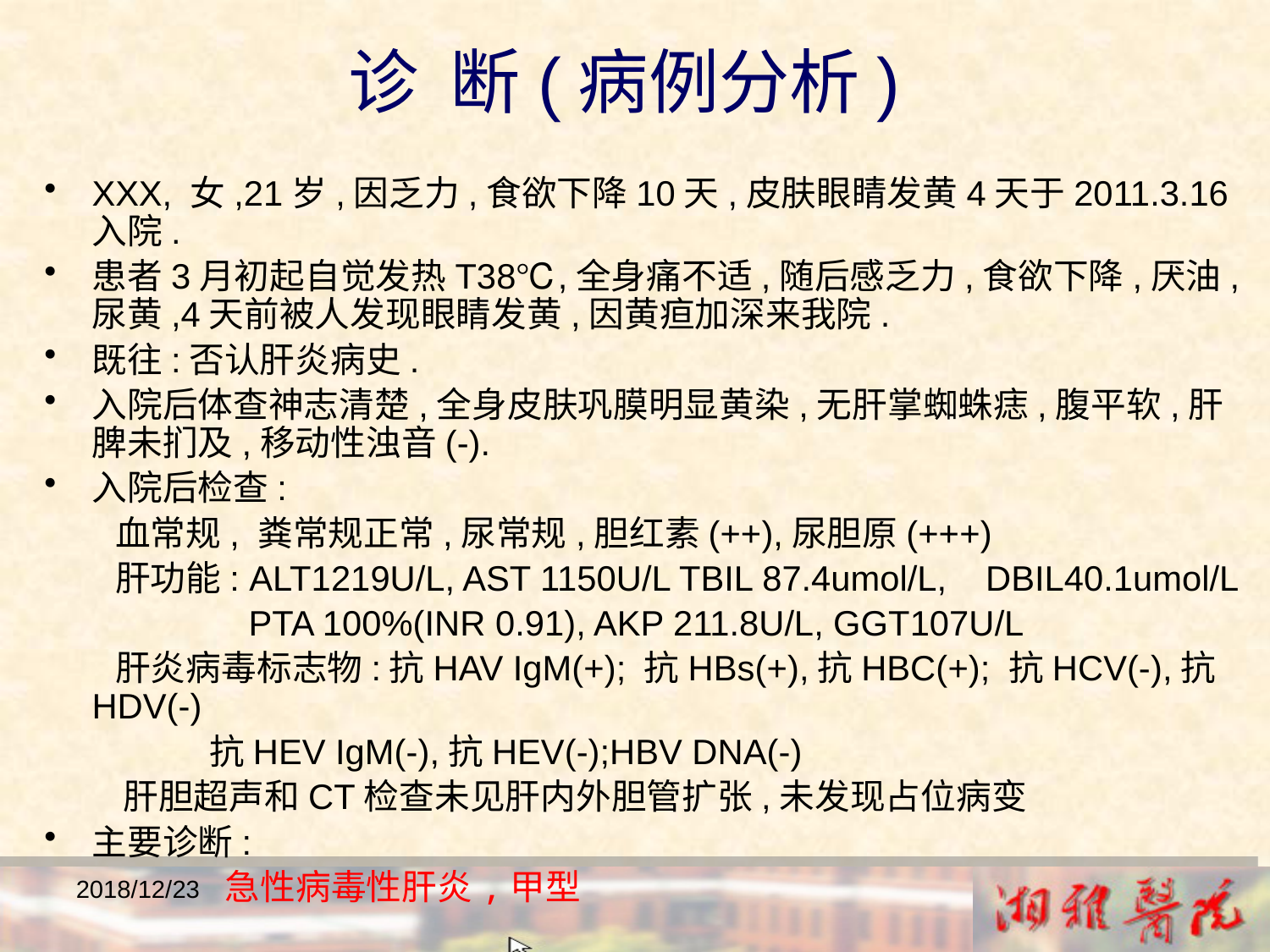

诊  断(病例分析)
XXX, 女,21岁,因乏力,食欲下降10天,皮肤眼睛发黄4天于2011.3.16入院.
患者3月初起自觉发热T38℃,全身痛不适,随后感乏力,食欲下降,厌油,尿黄,4天前被人发现眼睛发黄,因黄疸加深来我院.
既往:否认肝炎病史.
入院后体查神志清楚,全身皮肤巩膜明显黄染,无肝掌蜘蛛痣,腹平软,肝脾未扪及,移动性浊音(-).
入院后检查:
        血常规, 粪常规正常,尿常规,胆红素(++),尿胆原(+++)
        肝功能: ALT1219U/L, AST 1150U/L TBIL 87.4umol/L,    DBIL40.1umol/L
                     PTA 100%(INR 0.91), AKP 211.8U/L, GGT107U/L
        肝炎病毒标志物:抗HAV IgM(+); 抗HBs(+),抗HBC(+); 抗HCV(-),抗HDV(-)
                    抗HEV IgM(-),抗HEV(-);HBV DNA(-)
         肝胆超声和CT检查未见肝内外胆管扩张,未发现占位病变
主要诊断:
                      急性病毒性肝炎,甲型

2018/12/23